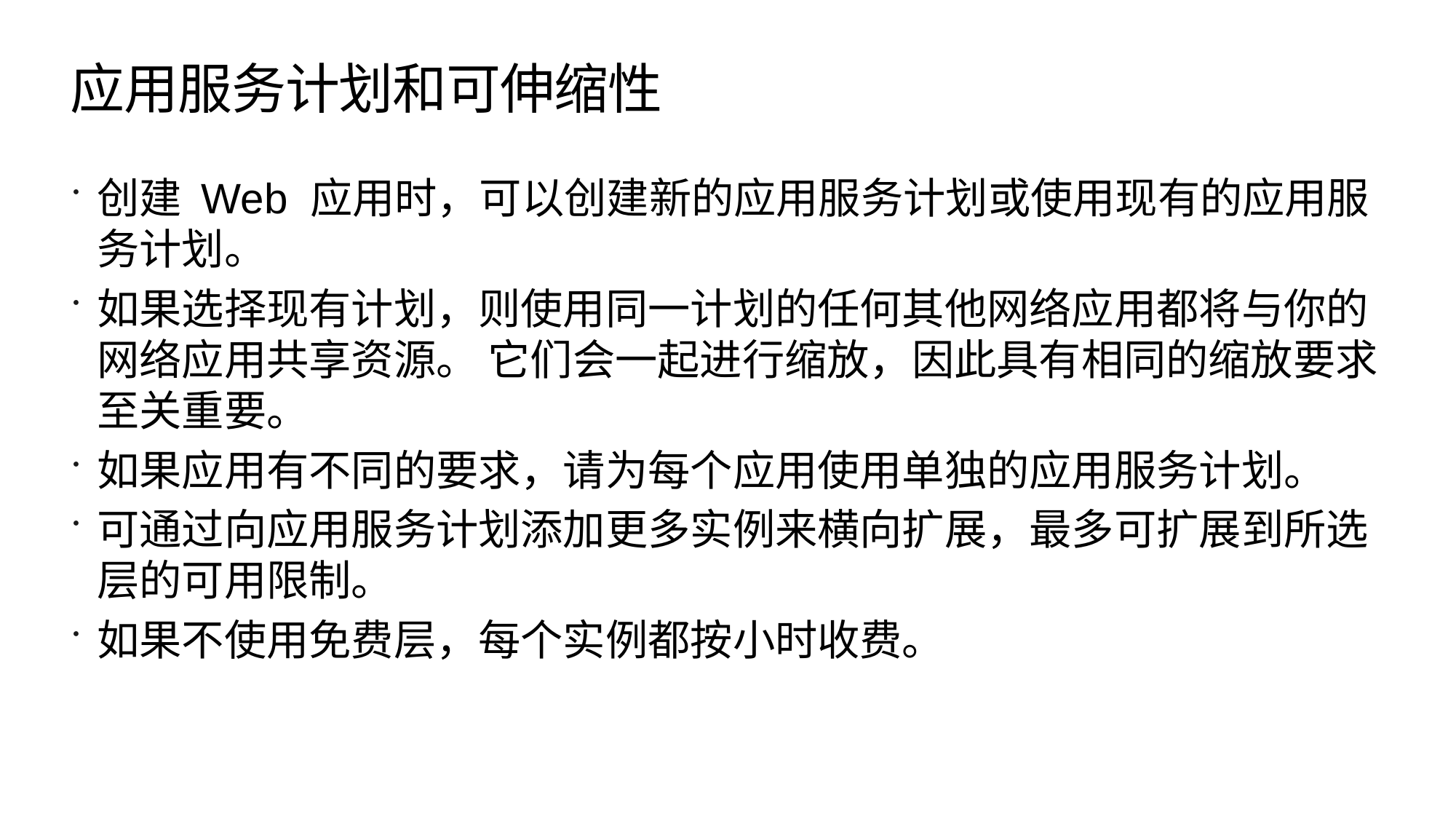

# 应用服务计划和可伸缩性
创建 Web 应用时，可以创建新的应用服务计划或使用现有的应用服务计划。
如果选择现有计划，则使用同一计划的任何其他网络应用都将与你的网络应用共享资源。 它们会一起进行缩放，因此具有相同的缩放要求至关重要。
如果应用有不同的要求，请为每个应用使用单独的应用服务计划。
可通过向应用服务计划添加更多实例来横向扩展，最多可扩展到所选层的可用限制。
如果不使用免费层，每个实例都按小时收费。